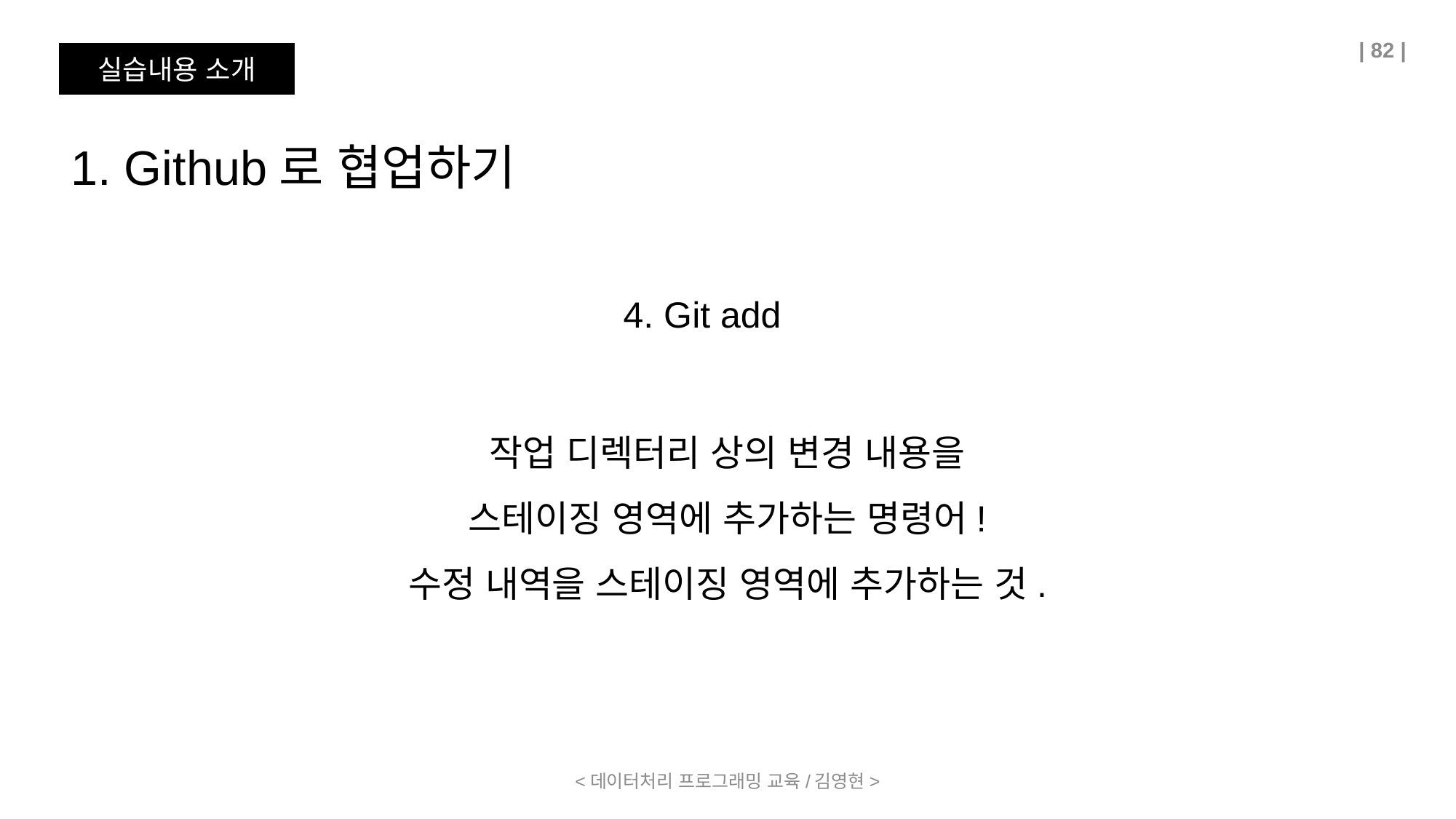

| 82 |
실습내용 소개

1. Github로 협업하기
4. Git add
작업 디렉터리 상의 변경 내용을
스테이징 영역에 추가하는 명령어!
수정 내역을 스테이징 영역에 추가하는 것.
<데이터처리 프로그래밍 교육/김영현>